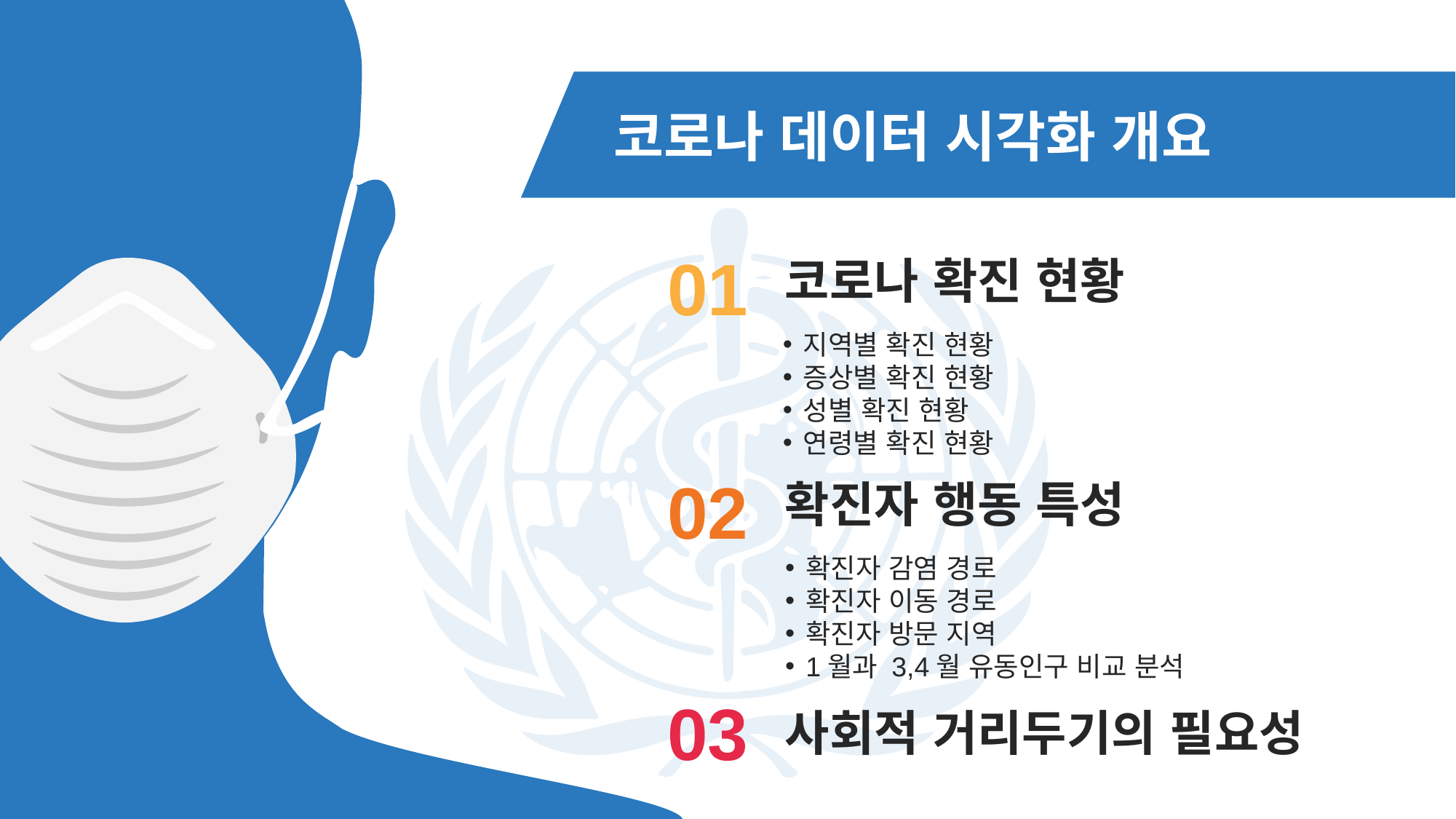

코로나 데이터 시각화 개요
01
코로나 확진 현황
지역별 확진 현황
증상별 확진 현황
성별 확진 현황
연령별 확진 현황
02
확진자 행동 특성
확진자 감염 경로
확진자 이동 경로
확진자 방문 지역
1월과 3,4월 유동인구 비교 분석
03
사회적 거리두기의 필요성